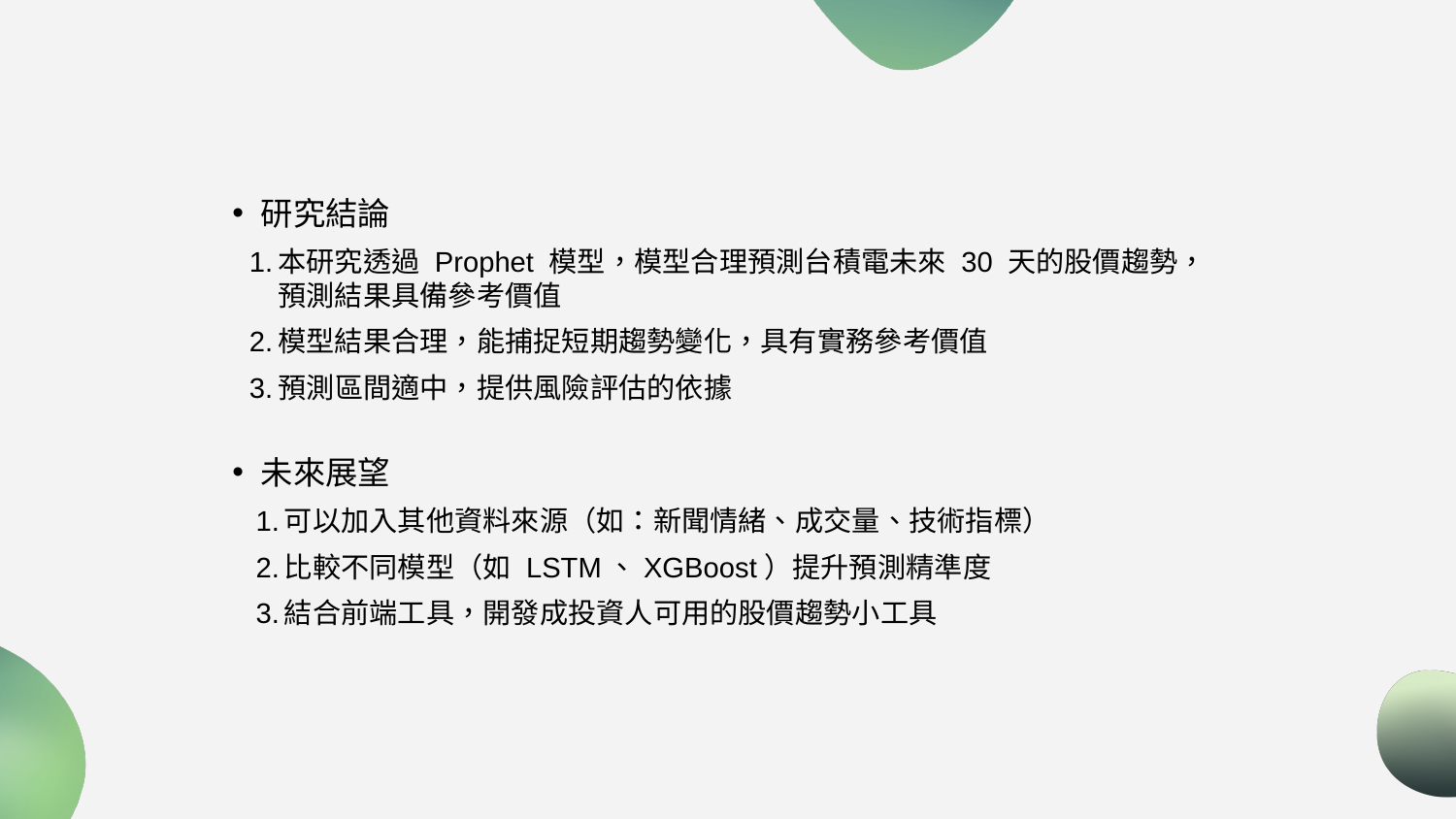

研究結論
本研究透過 Prophet 模型，模型合理預測台積電未來 30 天的股價趨勢，預測結果具備參考價值
模型結果合理，能捕捉短期趨勢變化，具有實務參考價值
預測區間適中，提供風險評估的依據
未來展望
可以加入其他資料來源（如：新聞情緒、成交量、技術指標）
比較不同模型（如 LSTM、XGBoost）提升預測精準度
結合前端工具，開發成投資人可用的股價趨勢小工具